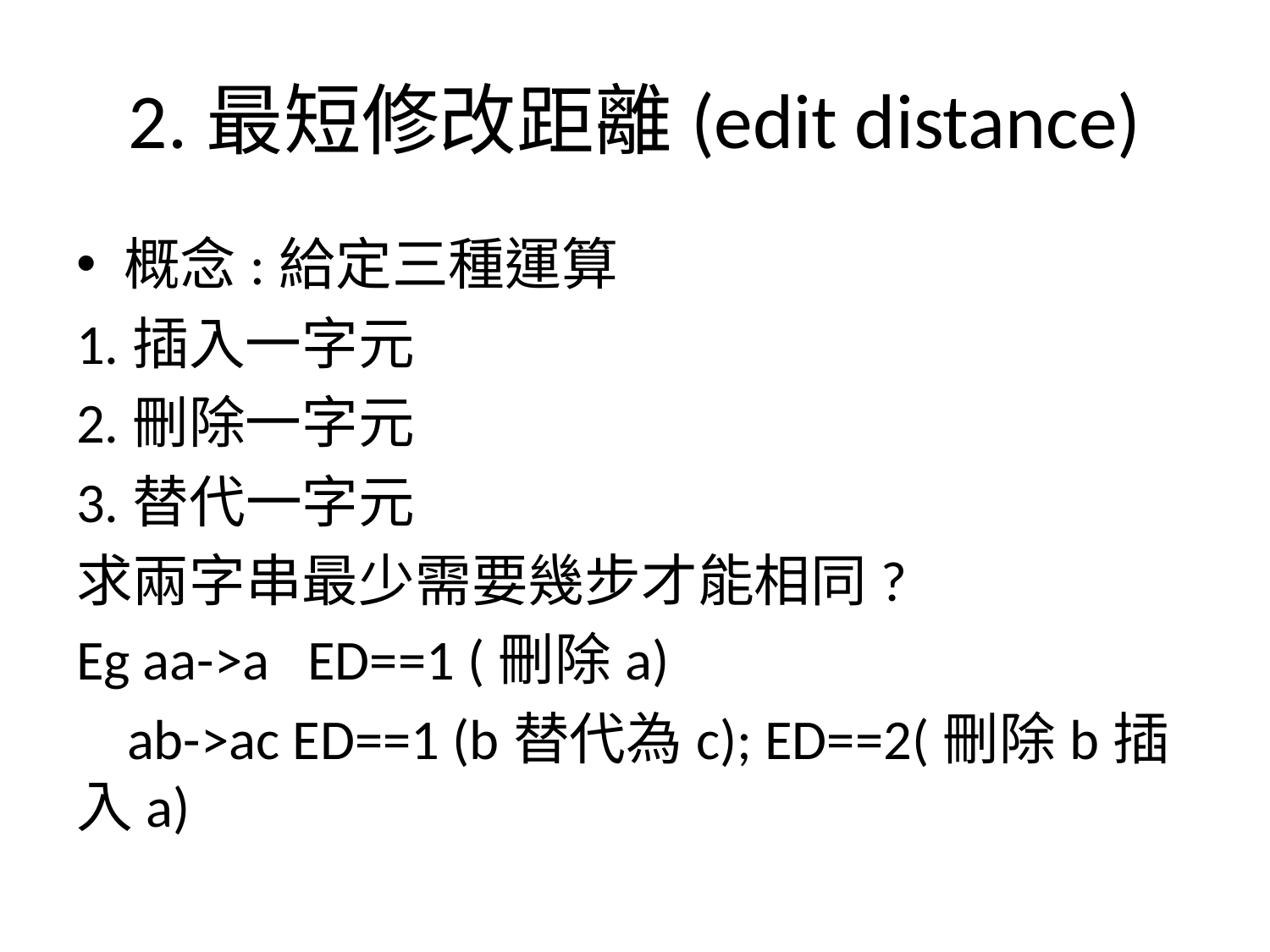

# 2.最短修改距離(edit distance)
概念:給定三種運算
1.插入一字元
2.刪除一字元
3.替代一字元
求兩字串最少需要幾步才能相同?
Eg aa->a   ED==1 (刪除a)
    ab->ac ED==1 (b替代為c); ED==2(刪除b插入a)